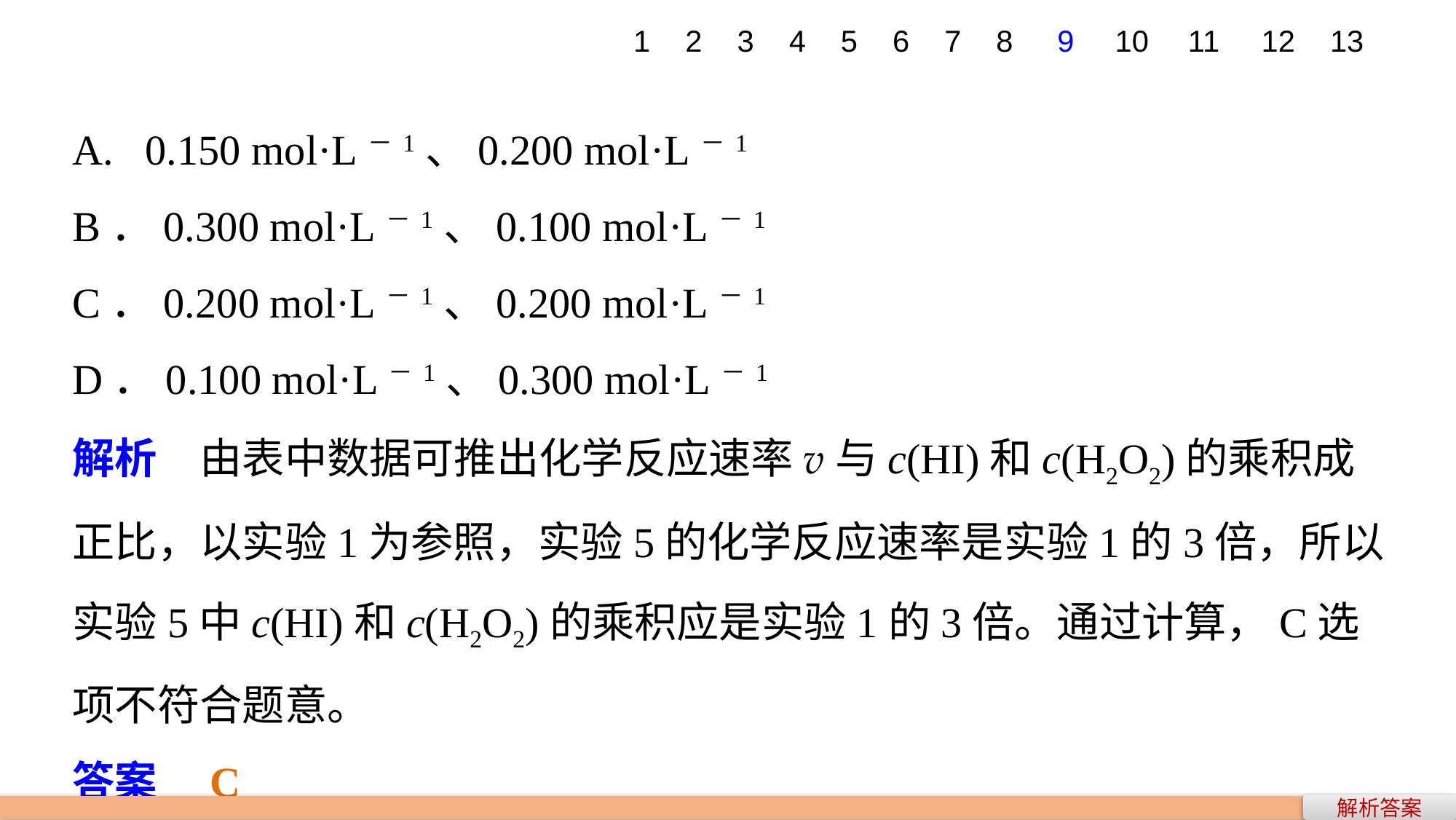

1
2
3
4
5
6
7
8
9
10
11
12
13
A.   0.150 mol·L－1、0.200 mol·L－1
B．0.300 mol·L－1、0.100 mol·L－1
C．0.200 mol·L－1、0.200 mol·L－1
D．0.100 mol·L－1、0.300 mol·L－1
解析　由表中数据可推出化学反应速率v与c(HI)和c(H2O2)的乘积成正比，以实验1为参照，实验5的化学反应速率是实验1的3倍，所以实验5中c(HI)和c(H2O2)的乘积应是实验1的3倍。通过计算，C选项不符合题意。
答案　C
解析答案